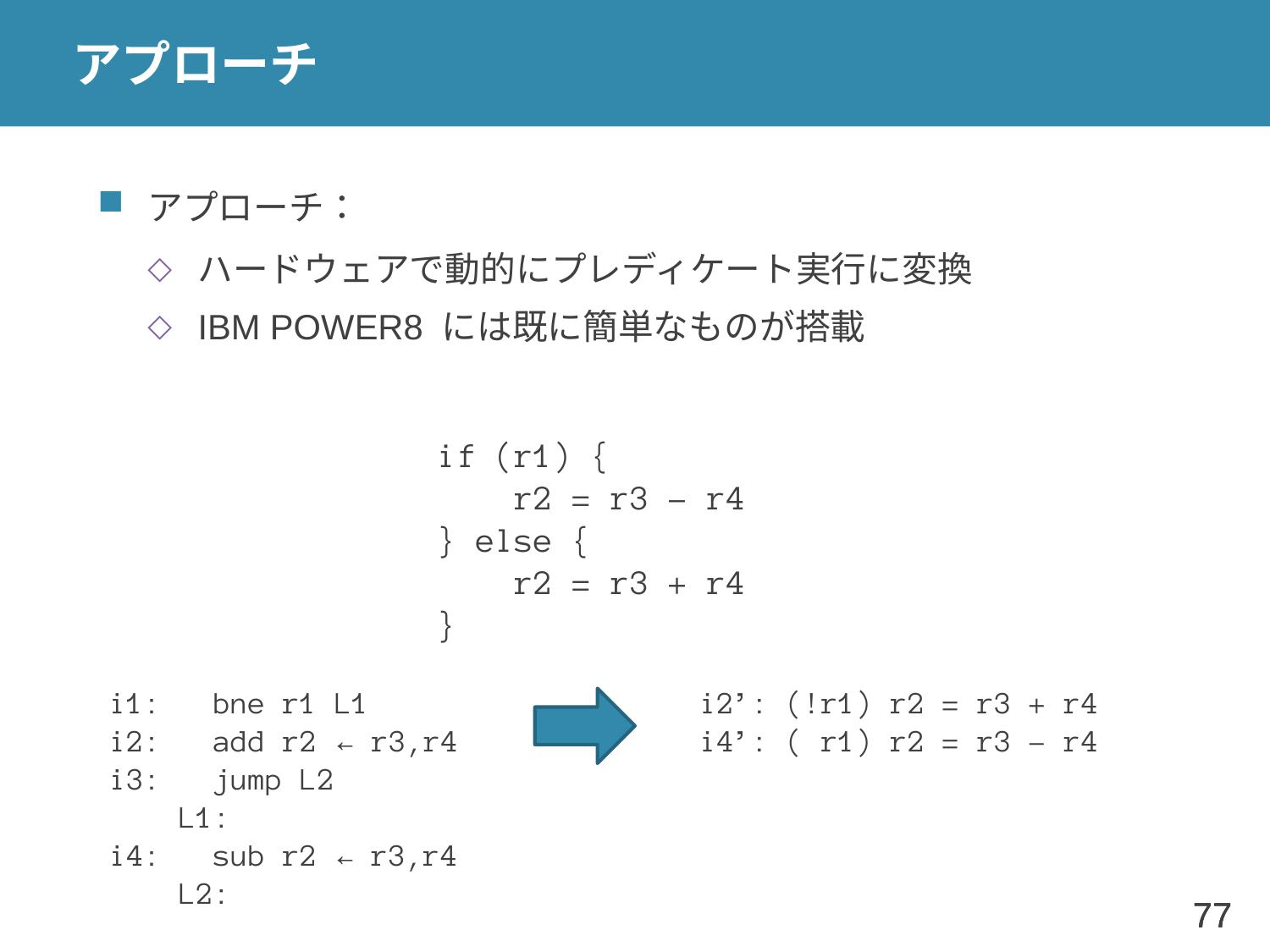

# アプローチ
アプローチ：
ハードウェアで動的にプレディケート実行に変換
IBM POWER8 には既に簡単なものが搭載
if (r1) {
    r2 = r3 - r4
} else {
    r2 = r3 + r4
}
i1:   bne r1 L1
i2:   add r2 ← r3,r4
i3:   jump L2
    L1:
i4:   sub r2 ← r3,r4
    L2:
i2’: (!r1) r2 = r3 + r4
i4’: ( r1) r2 = r3 – r4